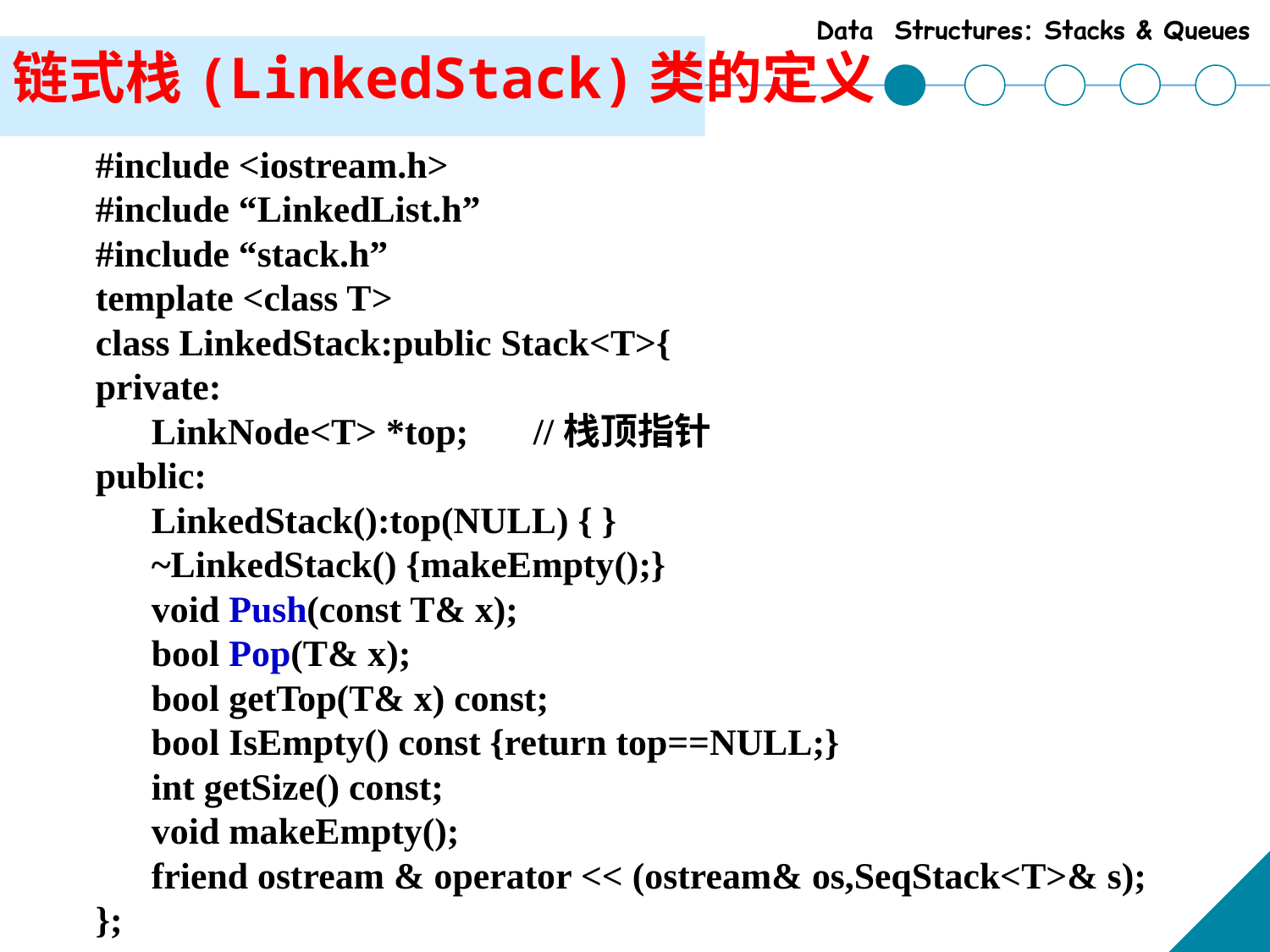

链式栈(LinkedStack)类的定义

#include <iostream.h>
#include “LinkedList.h”
#include “stack.h”
template <class T>
class LinkedStack:public Stack<T>{
private:
      LinkNode<T> *top;       //栈顶指针
public:
      LinkedStack():top(NULL) { }
      ~LinkedStack() {makeEmpty();}
      void Push(const T& x);
      bool Pop(T& x);
      bool getTop(T& x) const;
      bool IsEmpty() const {return top==NULL;}
      int getSize() const;
      void makeEmpty();
      friend ostream & operator << (ostream& os,SeqStack<T>& s);
};